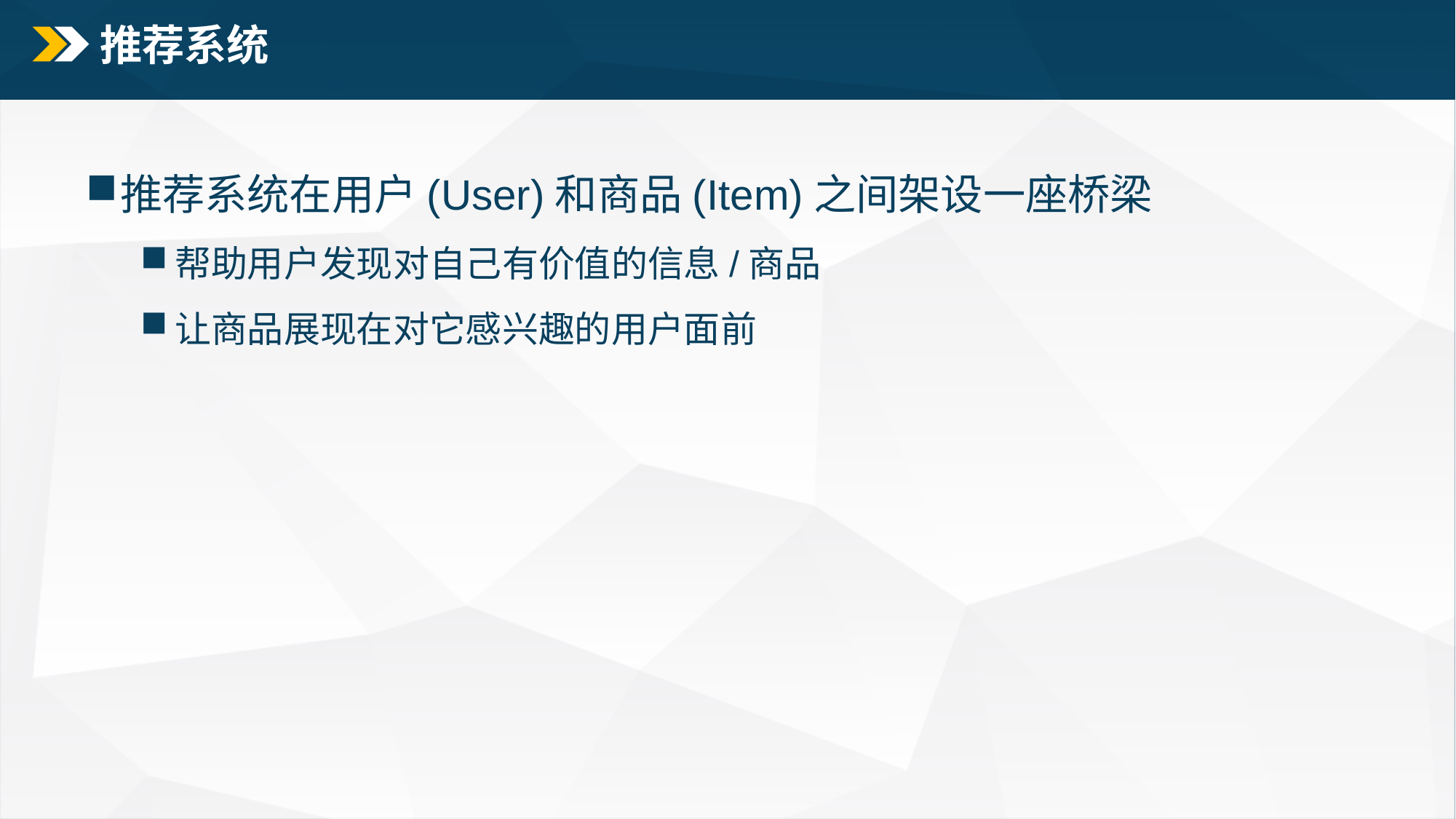

# 推荐系统
推荐系统在用户(User)和商品(Item)之间架设一座桥梁
帮助用户发现对自己有价值的信息/商品
让商品展现在对它感兴趣的用户面前